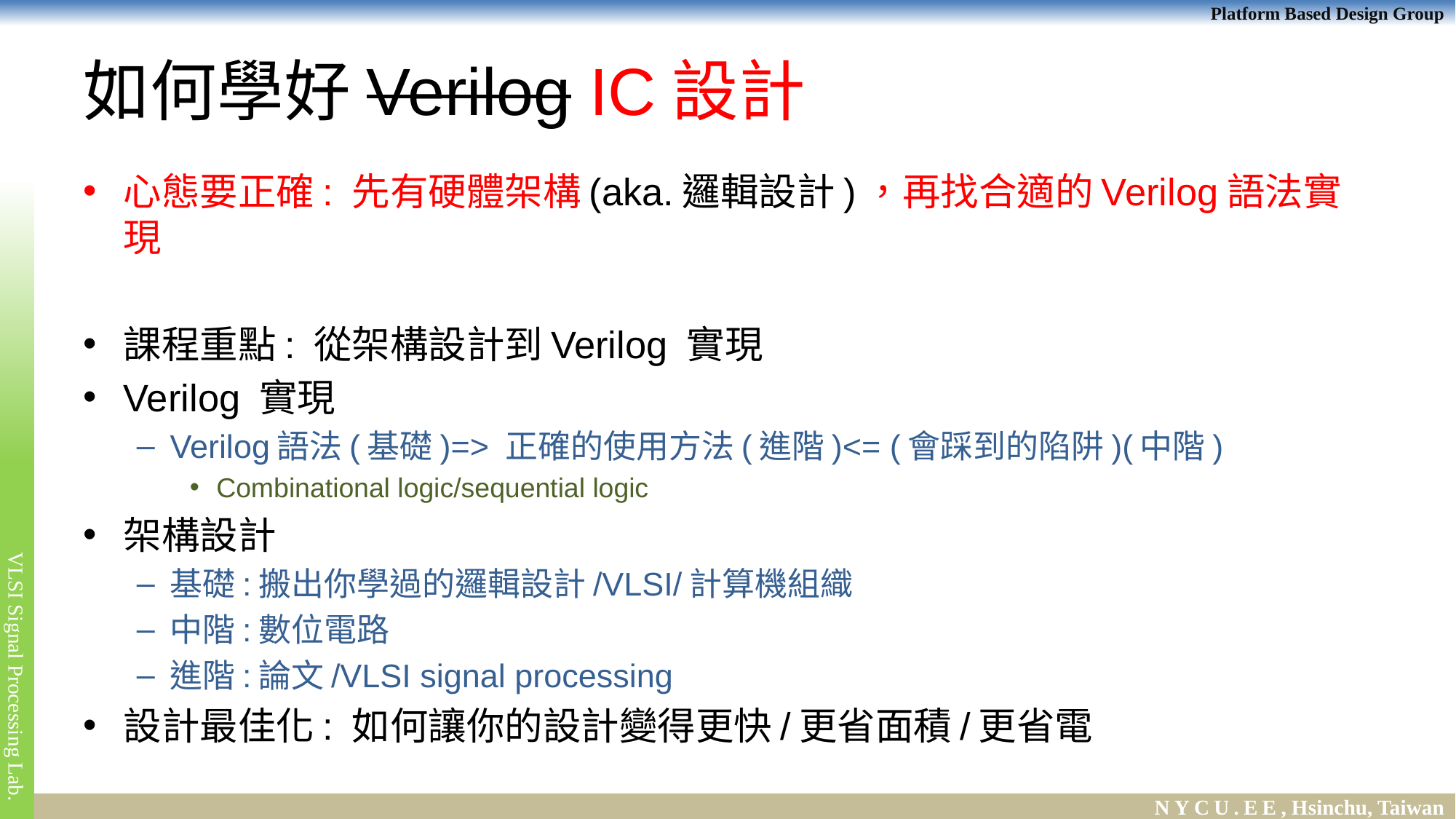

# 如何學好Verilog IC設計
心態要正確: 先有硬體架構(aka.邏輯設計)，再找合適的Verilog語法實現

課程重點: 從架構設計到Verilog 實現
Verilog 實現
Verilog語法(基礎)=> 正確的使用方法(進階)<= (會踩到的陷阱)(中階)
Combinational logic/sequential logic
架構設計
基礎:搬出你學過的邏輯設計/VLSI/計算機組織
中階:數位電路
進階:論文/VLSI signal processing
設計最佳化: 如何讓你的設計變得更快/更省面積/更省電